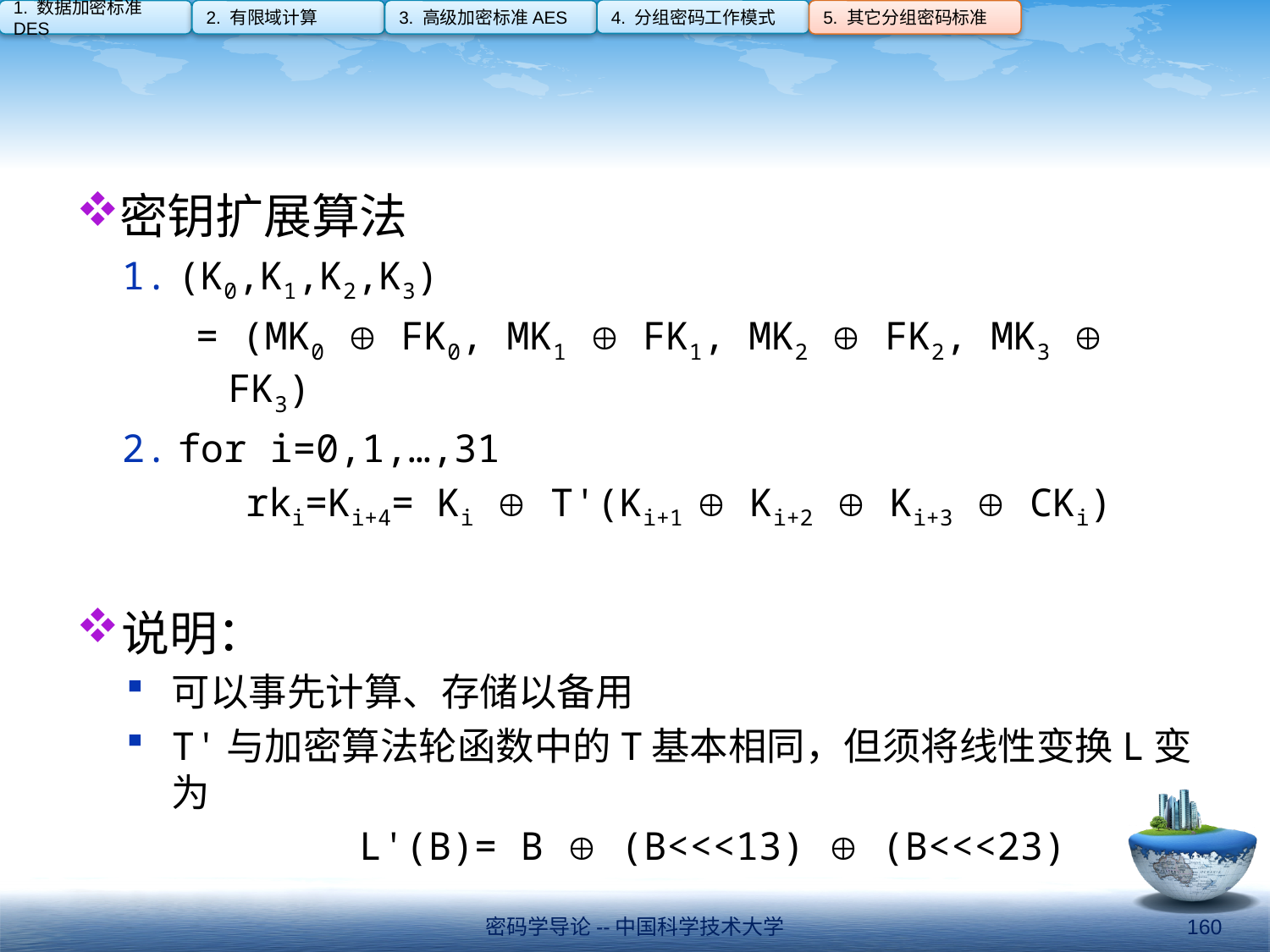

4. 分组密码工作模式
1. 数据加密标准DES
2. 有限域计算
3. 高级加密标准AES
5. 其它分组密码标准
#
密钥扩展算法
(K0,K1,K2,K3)
 = (MK0 ⊕ FK0, MK1 ⊕ FK1, MK2 ⊕ FK2, MK3 ⊕ FK3)
for i=0,1,…,31
rki=Ki+4= Ki ⊕ T'(Ki+1 ⊕ Ki+2 ⊕ Ki+3 ⊕ CKi)

说明：
可以事先计算、存储以备用
T'与加密算法轮函数中的T基本相同，但须将线性变换L变为
L'(B)= B ⊕ (B<<<13) ⊕ (B<<<23)
密码学导论--中国科学技术大学
160